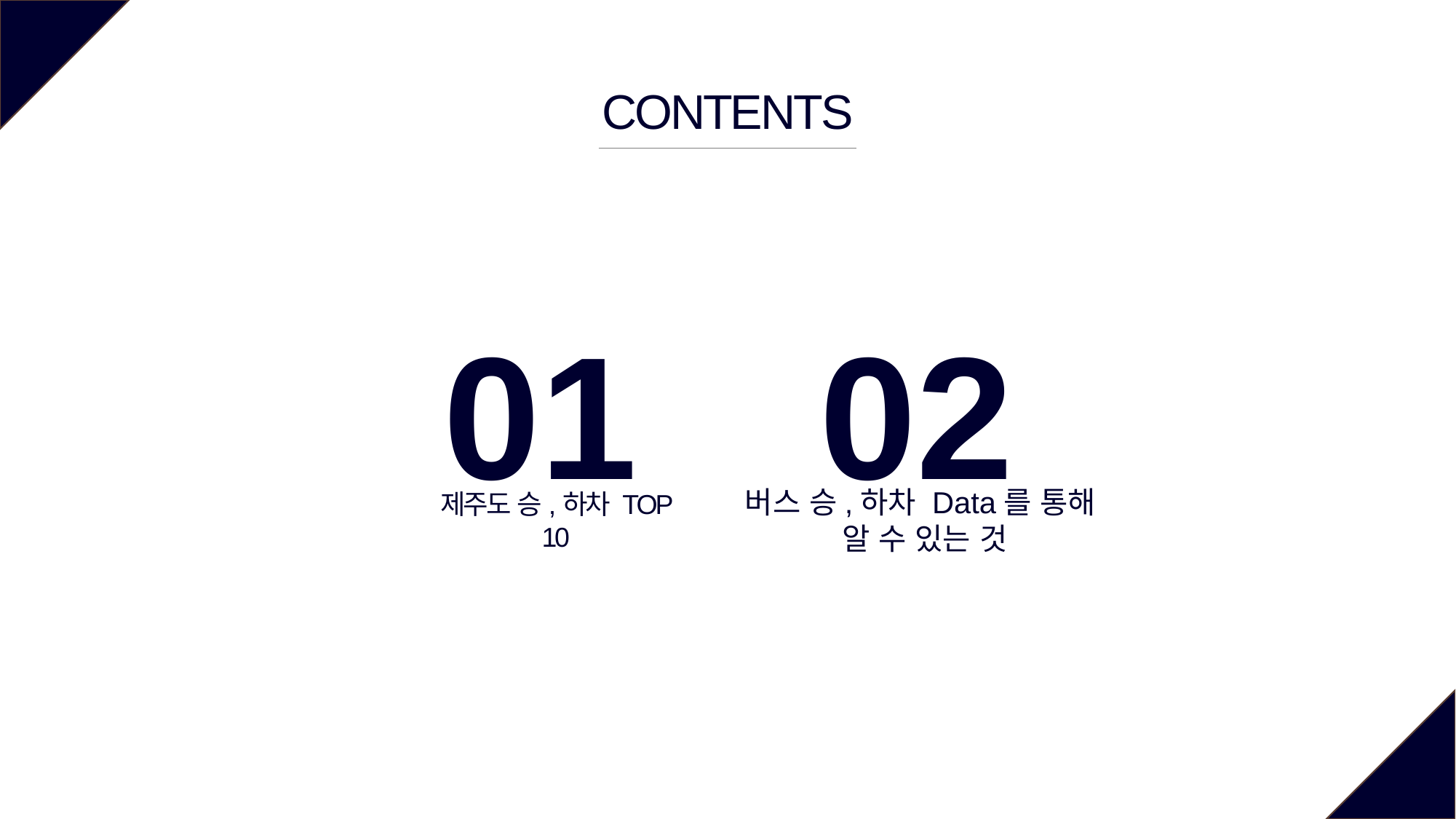

CONTENTS
01
02
제주도 승,하차 TOP 10
버스 승,하차 Data를 통해
알 수 있는 것